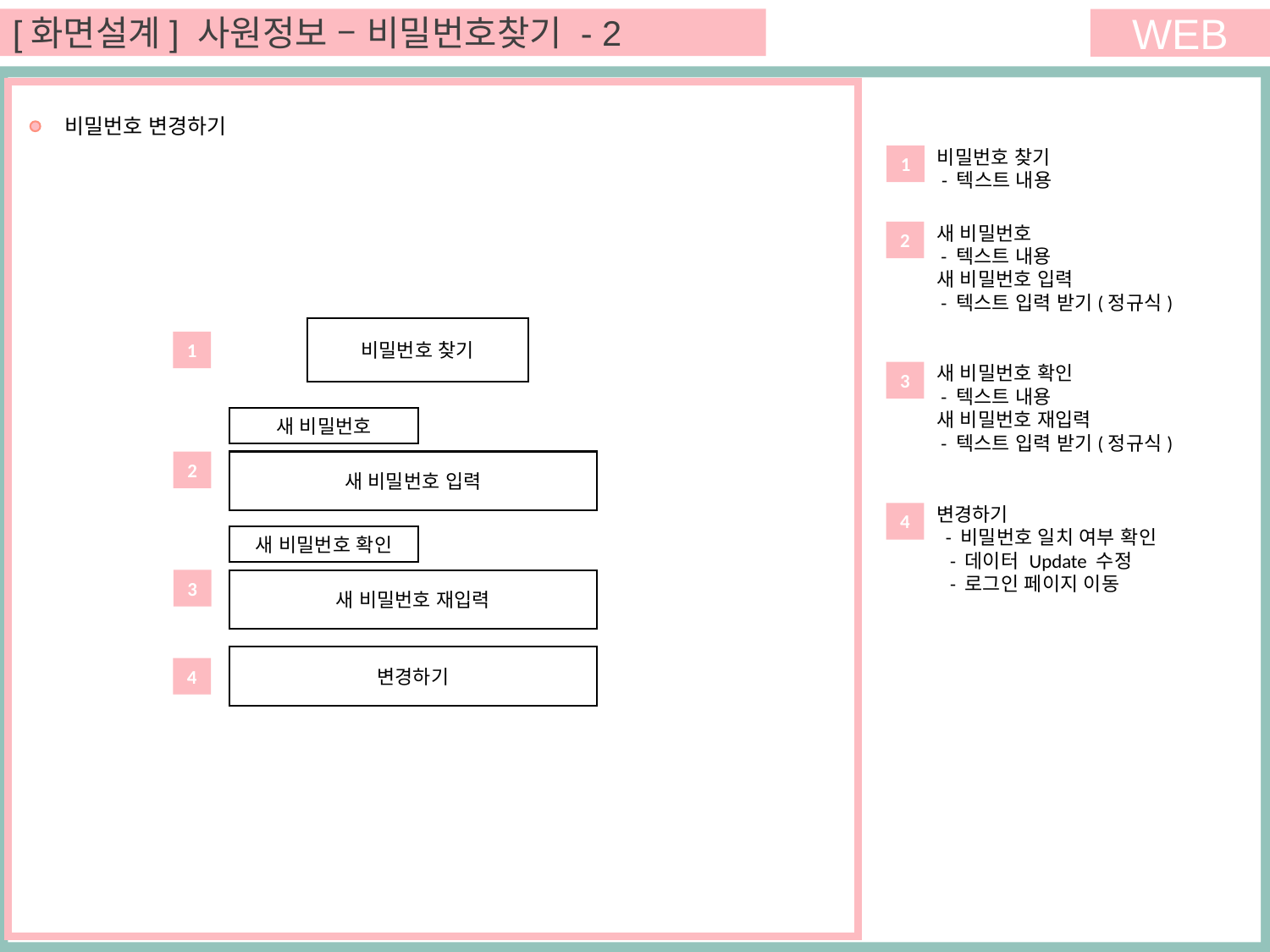

[화면설계] 사원정보 – 비밀번호찾기 - 2
WEB

 비밀번호 변경하기

비밀번호 찾기
 - 텍스트 내용
1
새 비밀번호
 - 텍스트 내용
새 비밀번호 입력
 - 텍스트 입력 받기(정규식)
2
비밀번호 찾기
1
새 비밀번호 확인
 - 텍스트 내용
새 비밀번호 재입력
 - 텍스트 입력 받기(정규식)
3
새 비밀번호
2
새 비밀번호 입력
변경하기
  - 비밀번호 일치 여부 확인
   - 데이터 Update 수정
   - 로그인 페이지 이동
4
새 비밀번호 확인
3
새 비밀번호 재입력
변경하기
4